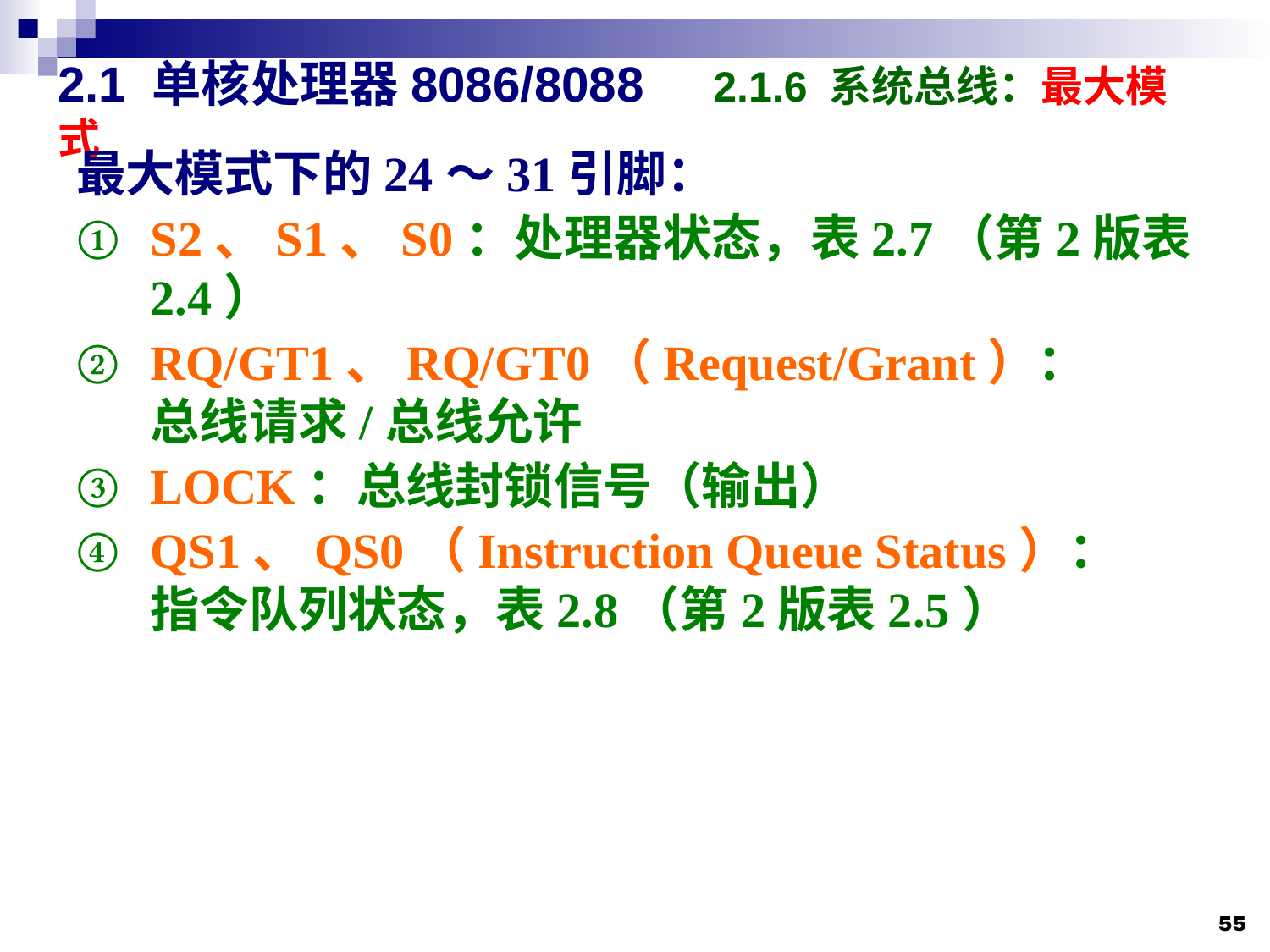

# 2.1 单核处理器8086/8088     2.1.6 系统总线：最大模式
最大模式下的24～31引脚：
S2、S1、S0：处理器状态，表2.7（第2版表2.4）
RQ/GT1、RQ/GT0（Request/Grant）：
总线请求/总线允许
LOCK：总线封锁信号（输出）
QS1、QS0（Instruction Queue Status）：
指令队列状态，表2.8（第2版表2.5）
55